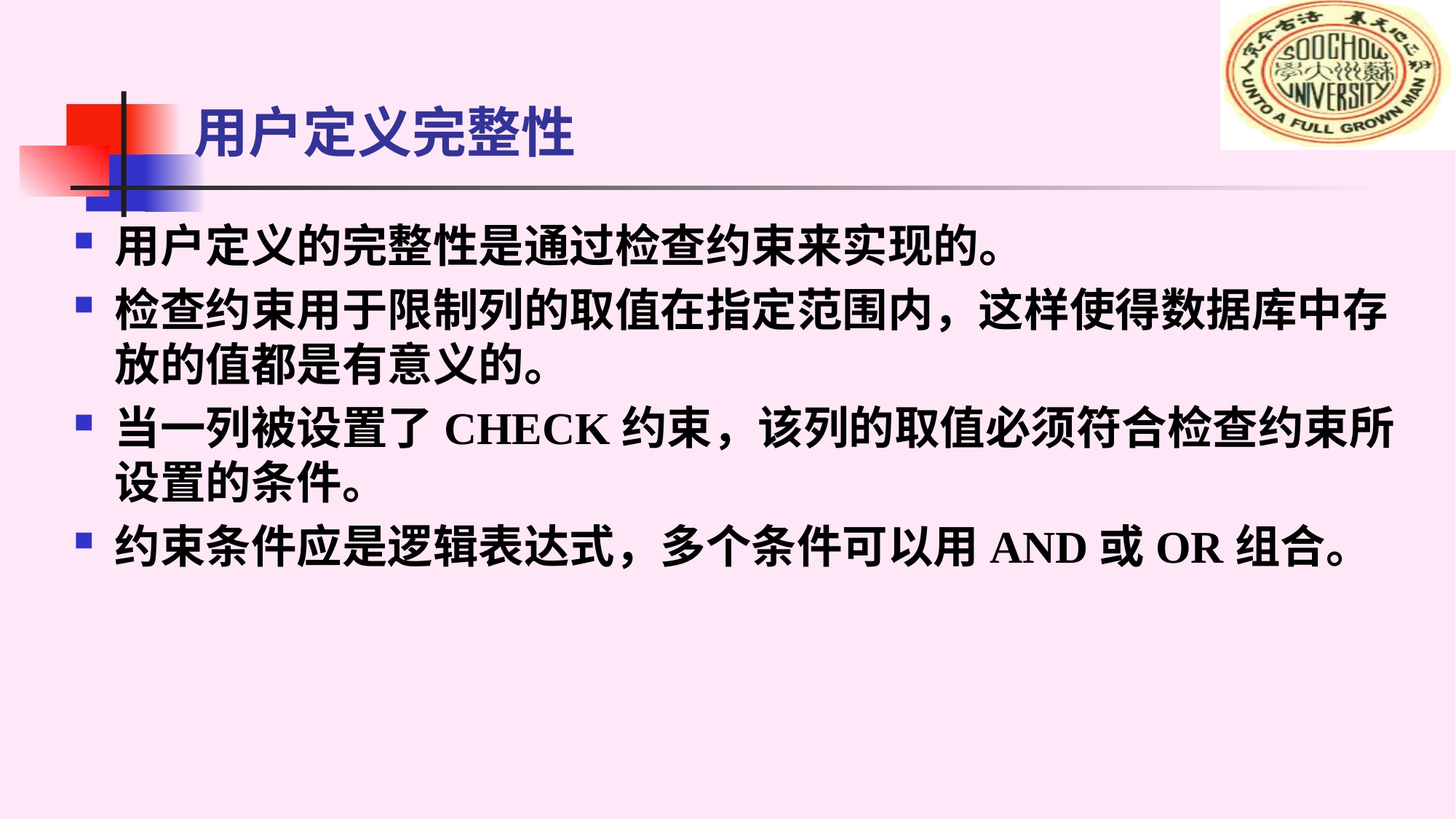

# 用户定义完整性
用户定义的完整性是通过检查约束来实现的。
检查约束用于限制列的取值在指定范围内，这样使得数据库中存放的值都是有意义的。
当一列被设置了CHECK约束，该列的取值必须符合检查约束所设置的条件。
约束条件应是逻辑表达式，多个条件可以用AND或OR组合。